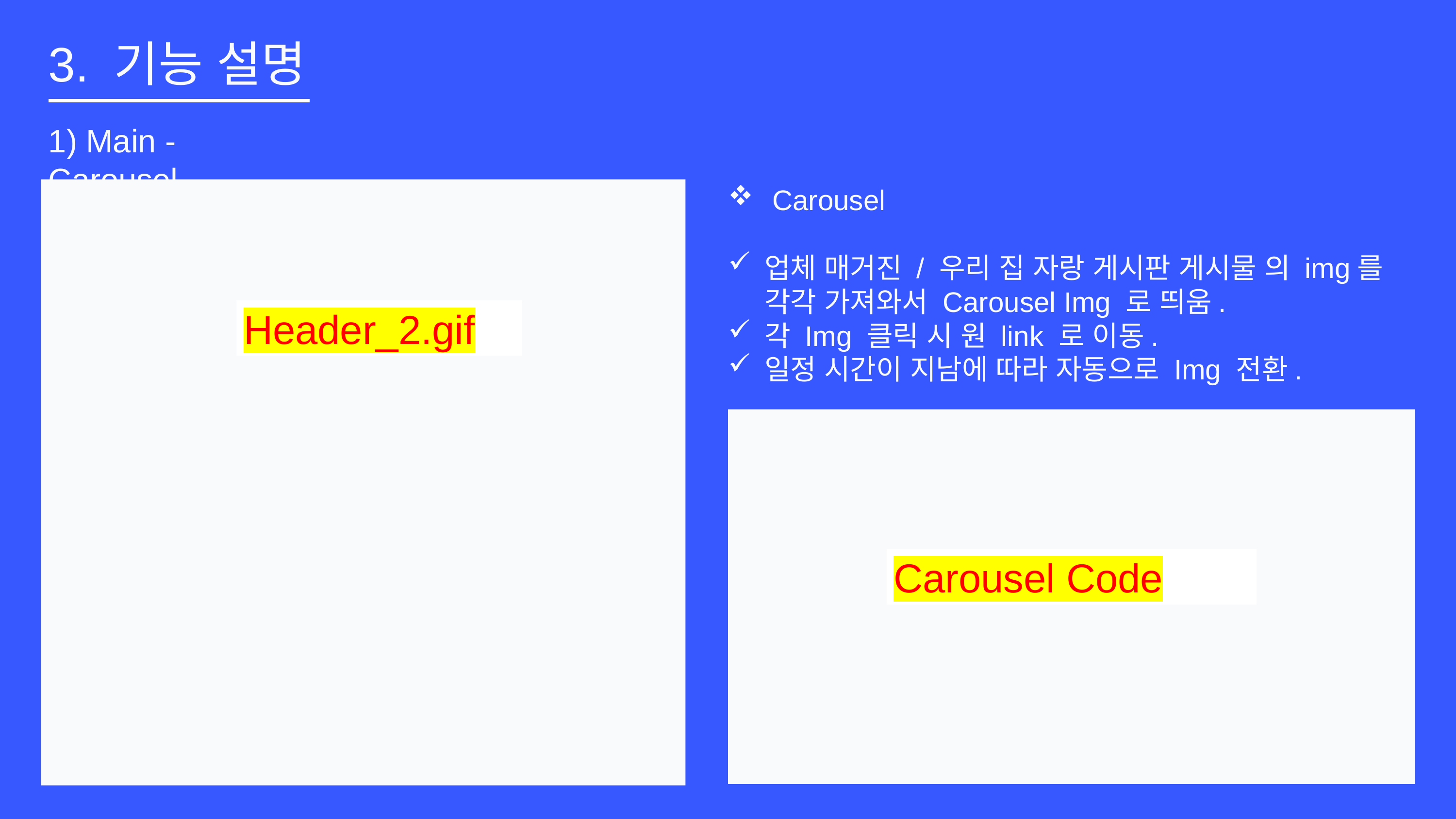

3. 기능 설명
1) Main - Carousel

 Carousel

업체 매거진 / 우리 집 자랑 게시판 게시물 의 img를 각각 가져와서 Carousel Img 로 띄움.
각 Img 클릭 시 원 link 로 이동.
일정 시간이 지남에 따라 자동으로 Img 전환.
Header_2.gif

Carousel Code